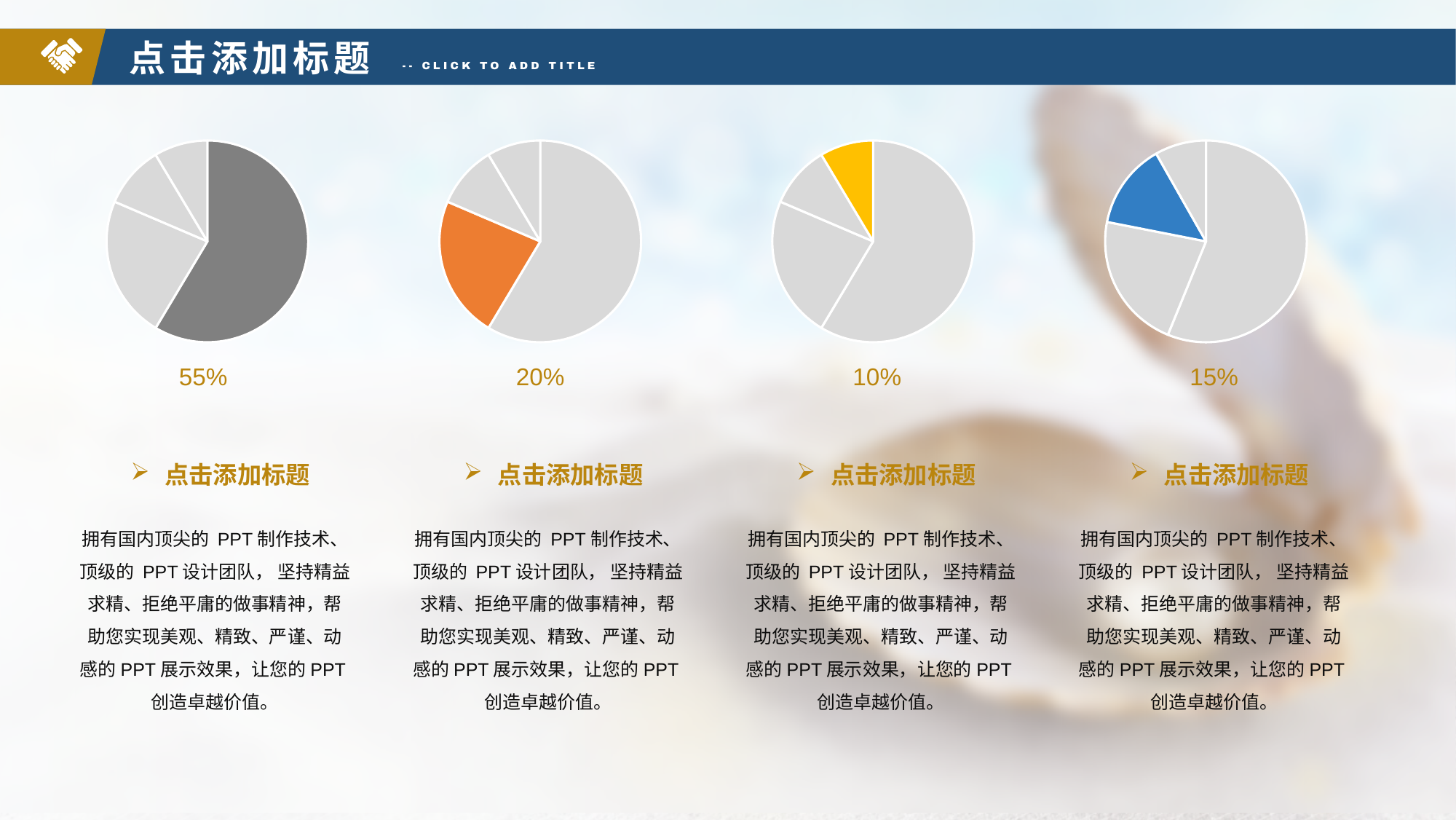

点击添加标题
-- CLICK TO ADD TITLE

### Chart

| Category | 销售额 |
|---|---|
| 第一季度 | 8.2 |
| 第二季度 | 3.2 |
| 第三季度 | 1.4 |
| 第四季度 | 1.2 |

### Chart

| Category | 销售额 |
|---|---|
| 第一季度 | 8.2 |
| 第二季度 | 3.2 |
| 第三季度 | 1.4 |
| 第四季度 | 1.2 |

### Chart

| Category | 销售额 |
|---|---|
| 第一季度 | 8.2 |
| 第二季度 | 3.2 |
| 第三季度 | 1.4 |
| 第四季度 | 1.2 |

### Chart

| Category | 销售额 |
|---|---|
| 第一季度 | 8.2 |
| 第二季度 | 3.2 |
| 第三季度 | 2.0 |
| 第四季度 | 1.2 |
55%
20%
10%
15%
点击添加标题
拥有国内顶尖的 PPT制作技术、顶级的 PPT设计团队， 坚持精益求精、拒绝平庸的做事精神，帮助您实现美观、精致、严谨、动感的PPT展示效果，让您的PPT创造卓越价值。
点击添加标题
拥有国内顶尖的 PPT制作技术、顶级的 PPT设计团队， 坚持精益求精、拒绝平庸的做事精神，帮助您实现美观、精致、严谨、动感的PPT展示效果，让您的PPT创造卓越价值。
点击添加标题
拥有国内顶尖的 PPT制作技术、顶级的 PPT设计团队， 坚持精益求精、拒绝平庸的做事精神，帮助您实现美观、精致、严谨、动感的PPT展示效果，让您的PPT创造卓越价值。
点击添加标题
拥有国内顶尖的 PPT制作技术、顶级的 PPT设计团队， 坚持精益求精、拒绝平庸的做事精神，帮助您实现美观、精致、严谨、动感的PPT展示效果，让您的PPT创造卓越价值。